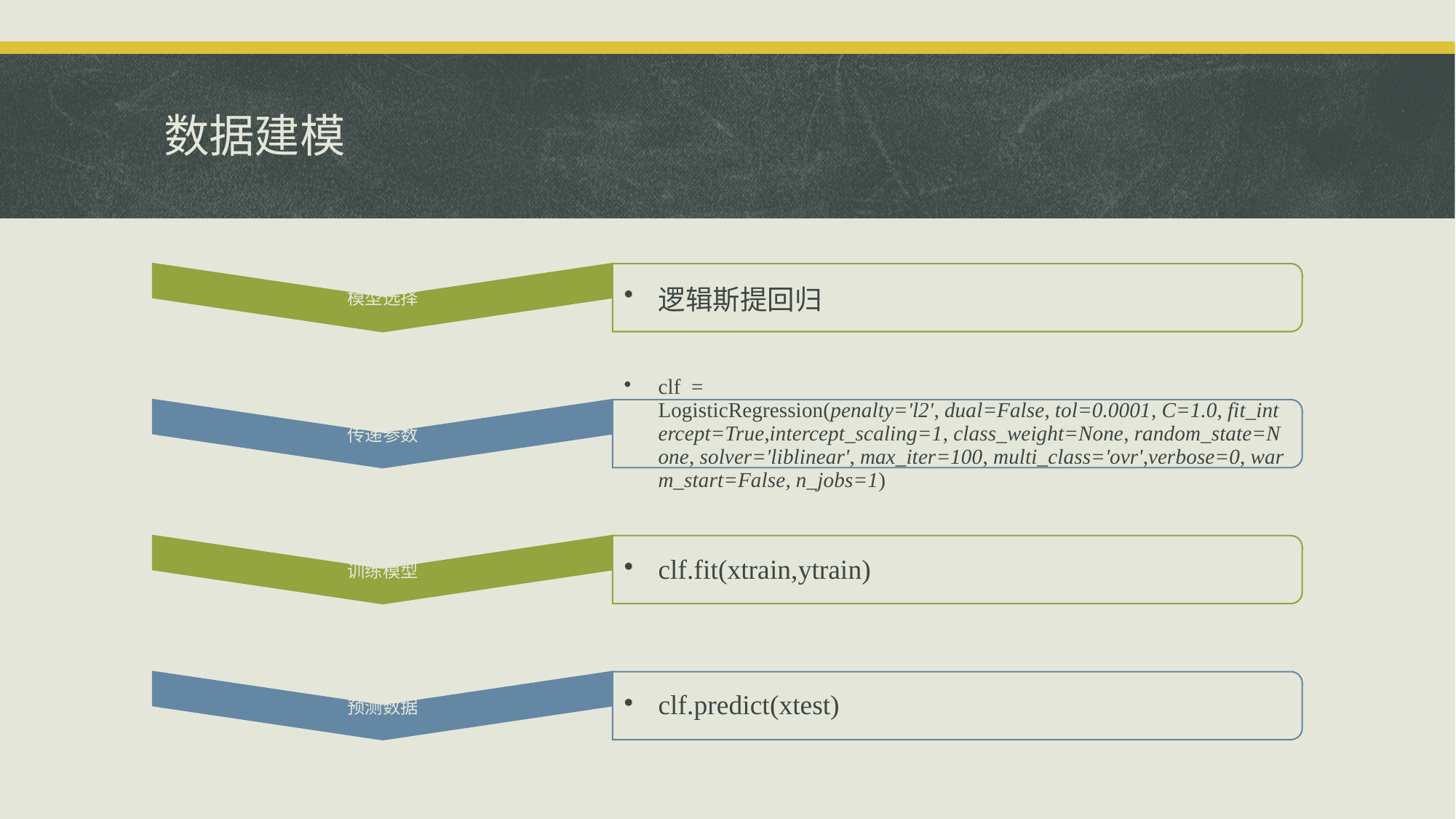

# 数据建模
传递参数
clf  =  LogisticRegression(penalty='l2', dual=False, tol=0.0001, C=1.0, fit_intercept=True,intercept_scaling=1, class_weight=None, random_state=None, solver='liblinear', max_iter=100, multi_class='ovr',verbose=0, warm_start=False, n_jobs=1)
训练模型
clf.fit(xtrain,ytrain)
预测数据
clf.predict(xtest)
模型选择
逻辑斯提回归